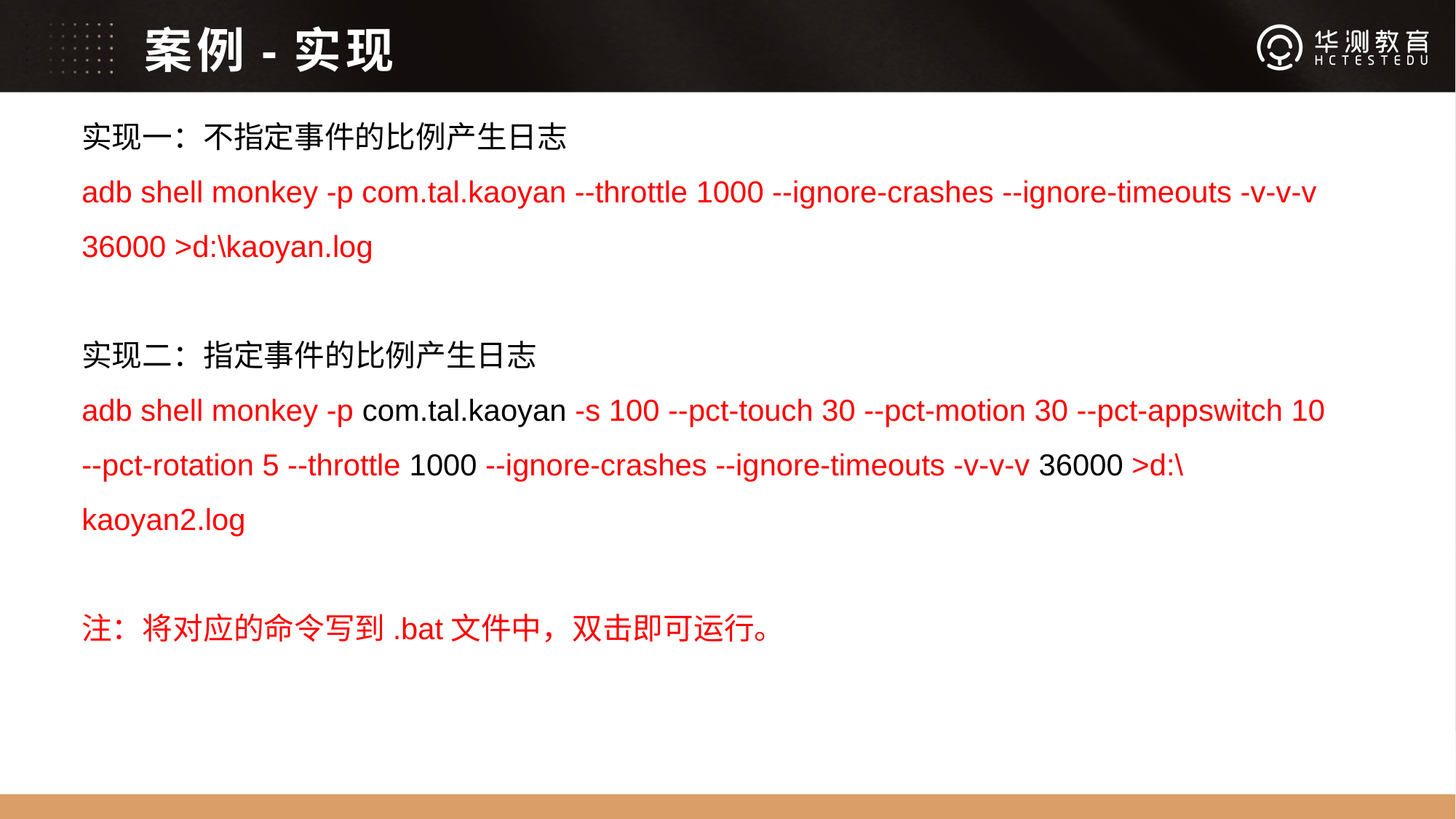

# 案例-实现

实现一：不指定事件的比例产生日志
adb shell monkey -p com.tal.kaoyan --throttle 1000 --ignore-crashes --ignore-timeouts -v-v-v 36000 >d:\kaoyan.log

实现二：指定事件的比例产生日志
adb shell monkey -p com.tal.kaoyan -s 100 --pct-touch 30 --pct-motion 30 --pct-appswitch 10 --pct-rotation 5 --throttle 1000 --ignore-crashes --ignore-timeouts -v-v-v 36000 >d:\kaoyan2.log

注：将对应的命令写到.bat文件中，双击即可运行。